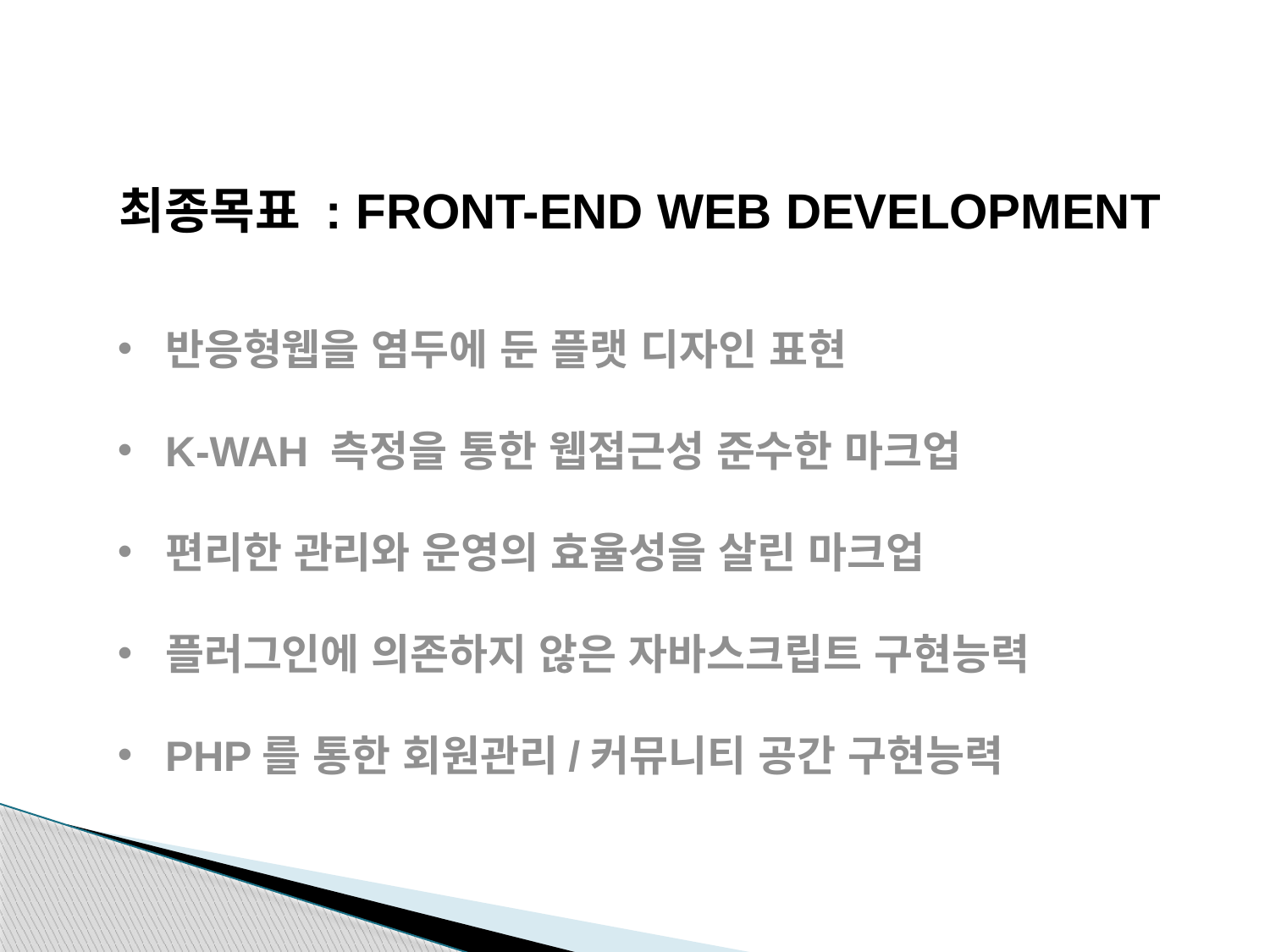

최종목표 : FRONT-END WEB DEVELOPMENT
반응형웹을 염두에 둔 플랫 디자인 표현
K-WAH 측정을 통한 웹접근성 준수한 마크업
편리한 관리와 운영의 효율성을 살린 마크업
플러그인에 의존하지 않은 자바스크립트 구현능력
PHP를 통한 회원관리/커뮤니티 공간 구현능력